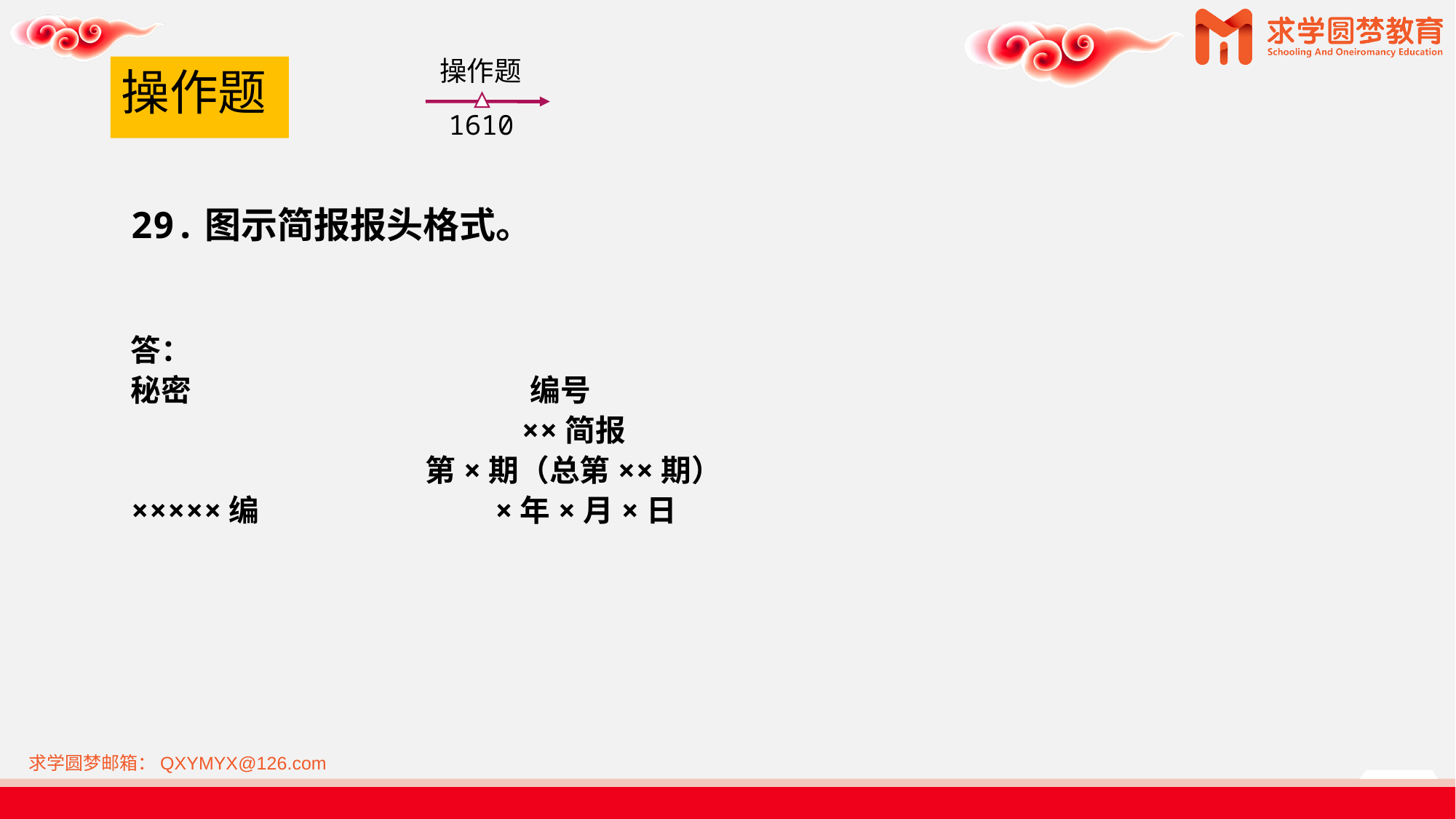

操作题

1610
# 操作题
29.图示简报报头格式。
答：
秘密                                                 编号
××简报
第×期（总第××期）
×××××编                                 ×年×月×日